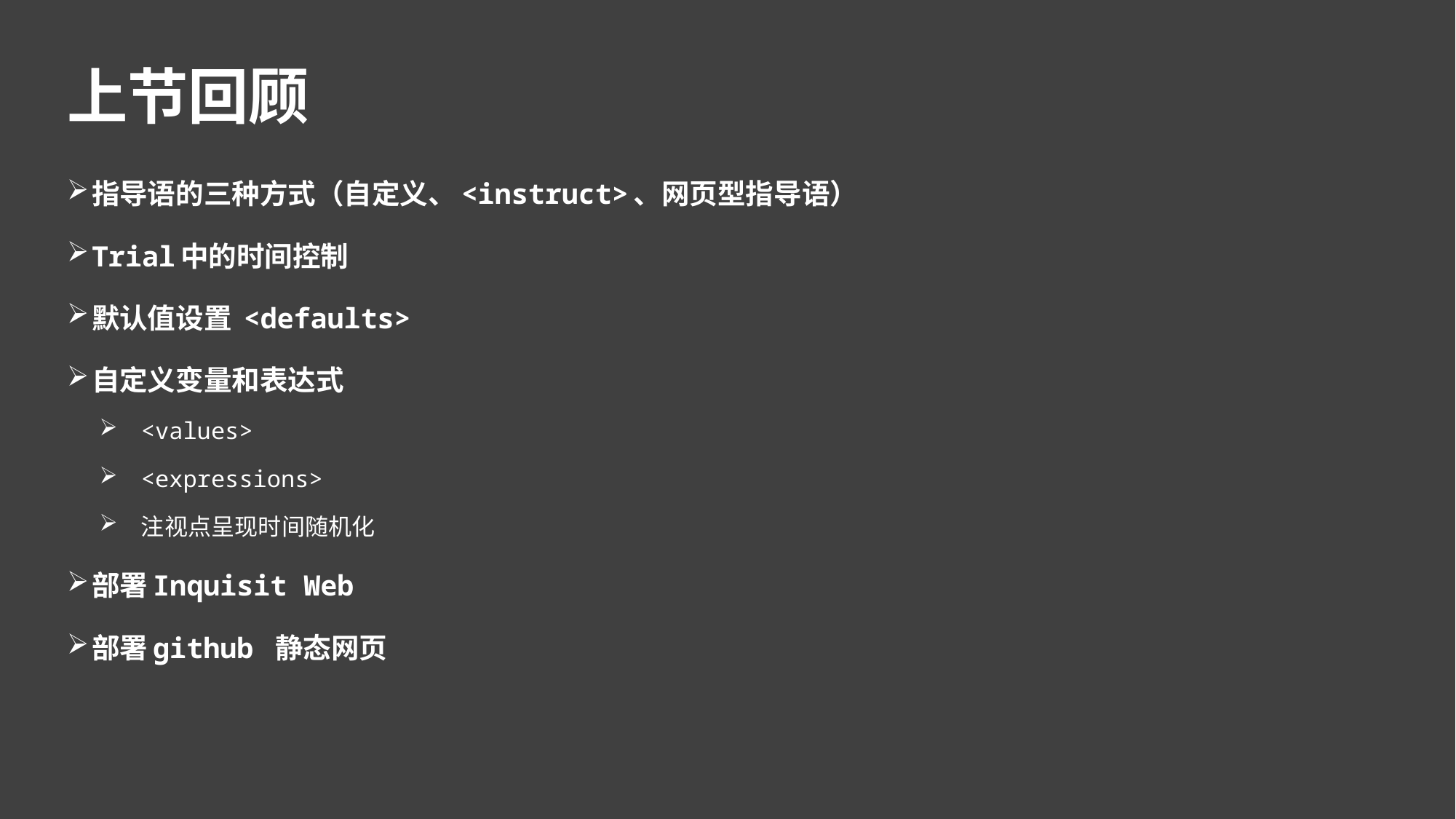

# 上节回顾
指导语的三种方式（自定义、<instruct>、网页型指导语）
Trial中的时间控制
默认值设置 <defaults>
自定义变量和表达式
<values>
<expressions>
注视点呈现时间随机化
部署Inquisit Web
部署github 静态网页